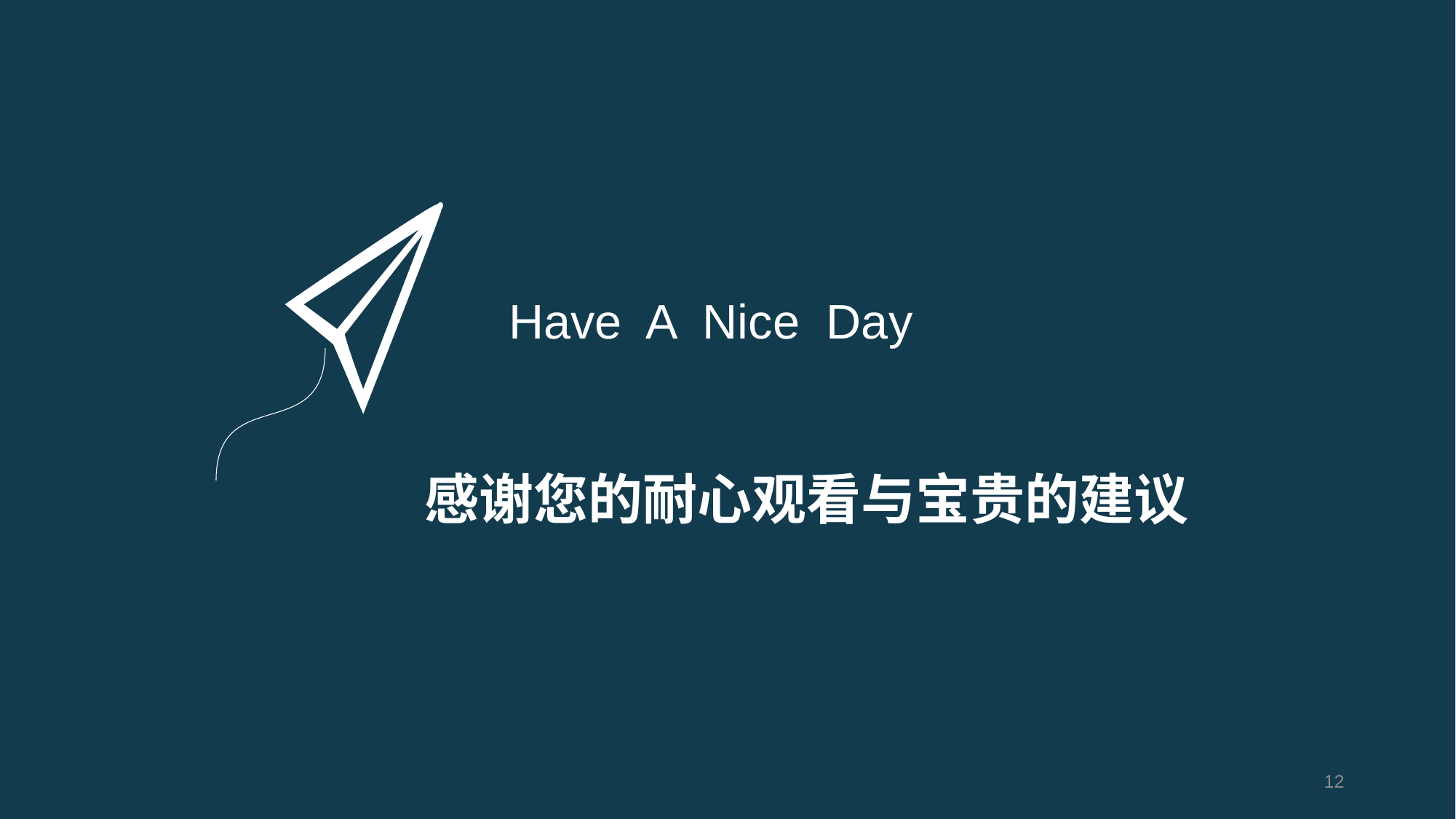

Have  A  Nice  Day
感谢您的耐心观看与宝贵的建议
12
yanshifu